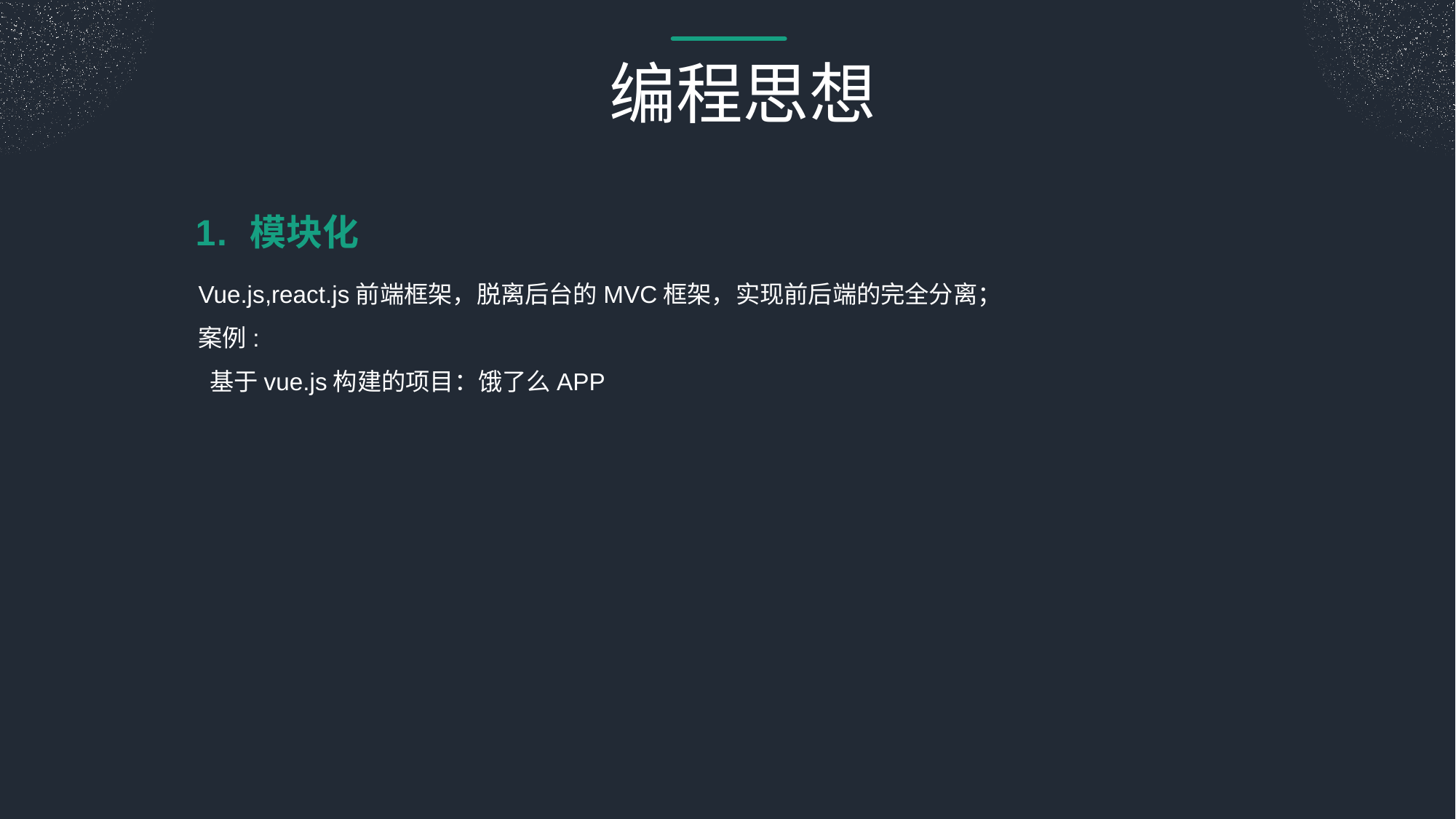

编程思想

模块化
Vue.js,react.js前端框架，脱离后台的MVC框架，实现前后端的完全分离；
案例:
 基于vue.js构建的项目：饿了么APP